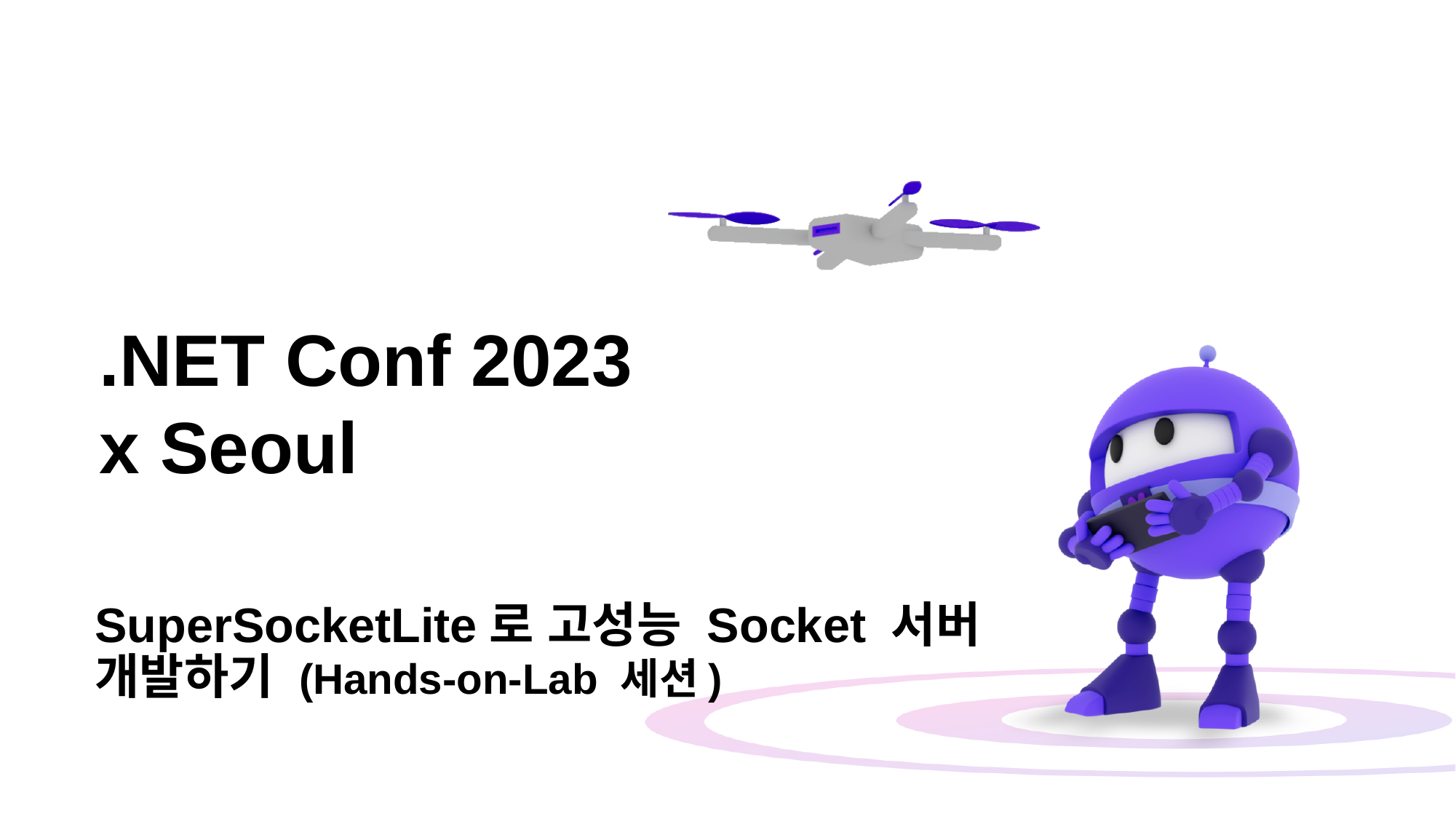

SuperSocketLite로 고성능 Socket 서버 개발하기 (Hands-on-Lab 세션)